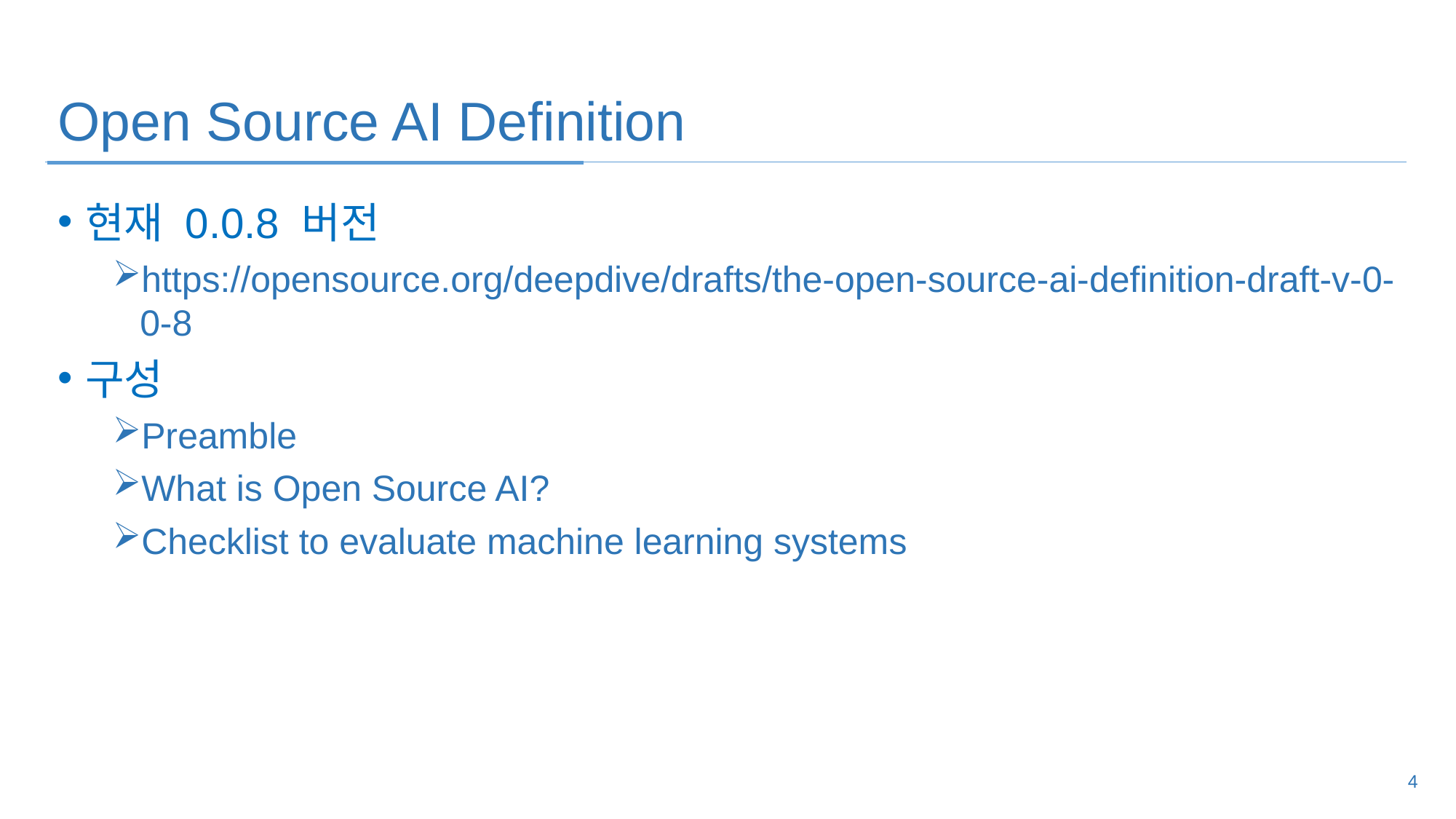

# Open Source AI Definition
현재 0.0.8 버전
https://opensource.org/deepdive/drafts/the-open-source-ai-definition-draft-v-0-0-8
구성
Preamble
What is Open Source AI?
Checklist to evaluate machine learning systems